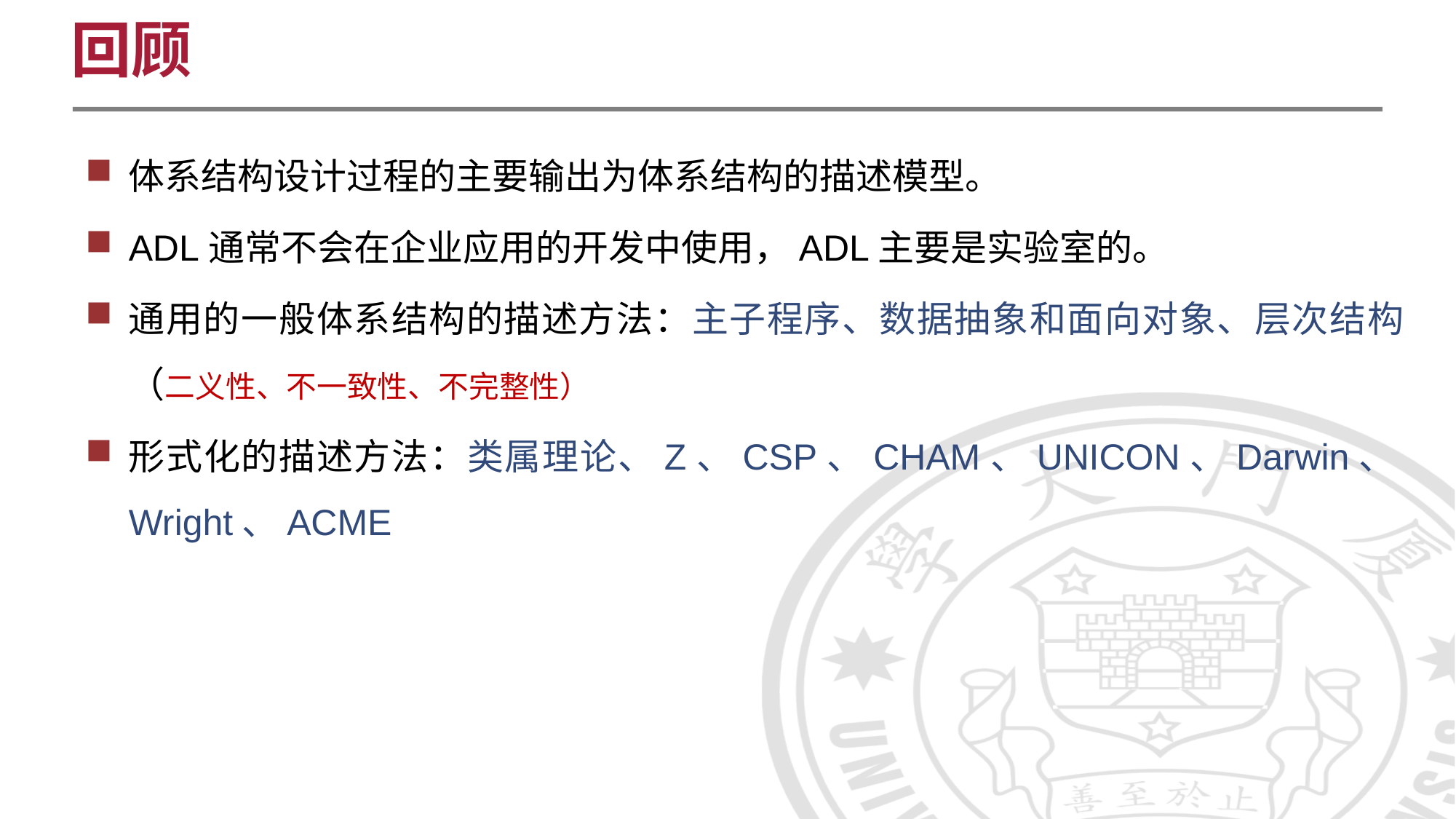

回顾
体系结构设计过程的主要输出为体系结构的描述模型。
ADL通常不会在企业应用的开发中使用，ADL主要是实验室的。
通用的一般体系结构的描述方法：主子程序、数据抽象和面向对象、层次结构（二义性、不一致性、不完整性）
形式化的描述方法：类属理论、Z、CSP、CHAM、UNICON、Darwin、Wright、ACME